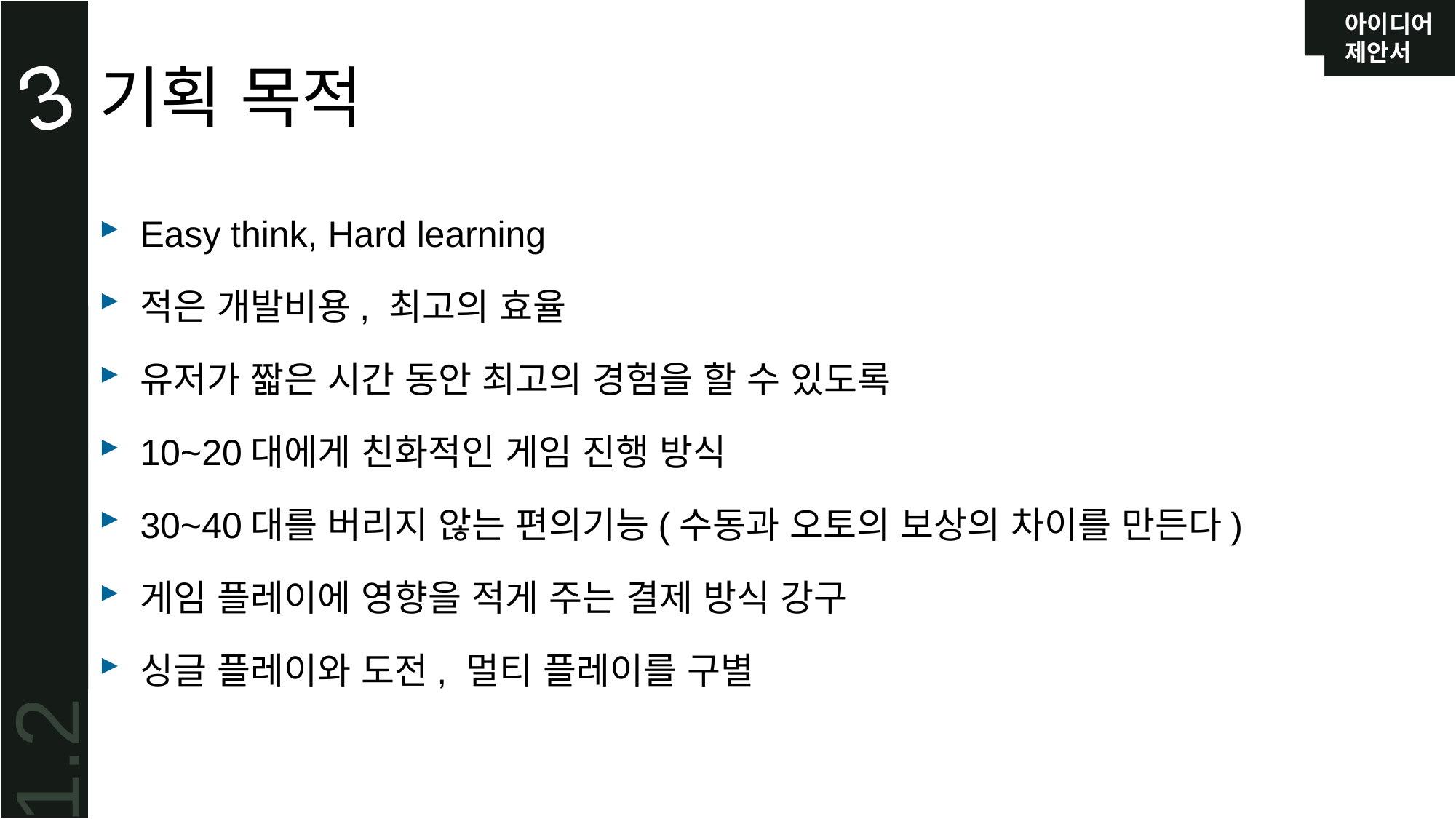

# 기획 목적
3
Easy think, Hard learning
적은 개발비용, 최고의 효율
유저가 짧은 시간 동안 최고의 경험을 할 수 있도록
10~20대에게 친화적인 게임 진행 방식
30~40대를 버리지 않는 편의기능(수동과 오토의 보상의 차이를 만든다)
게임 플레이에 영향을 적게 주는 결제 방식 강구
싱글 플레이와 도전, 멀티 플레이를 구별